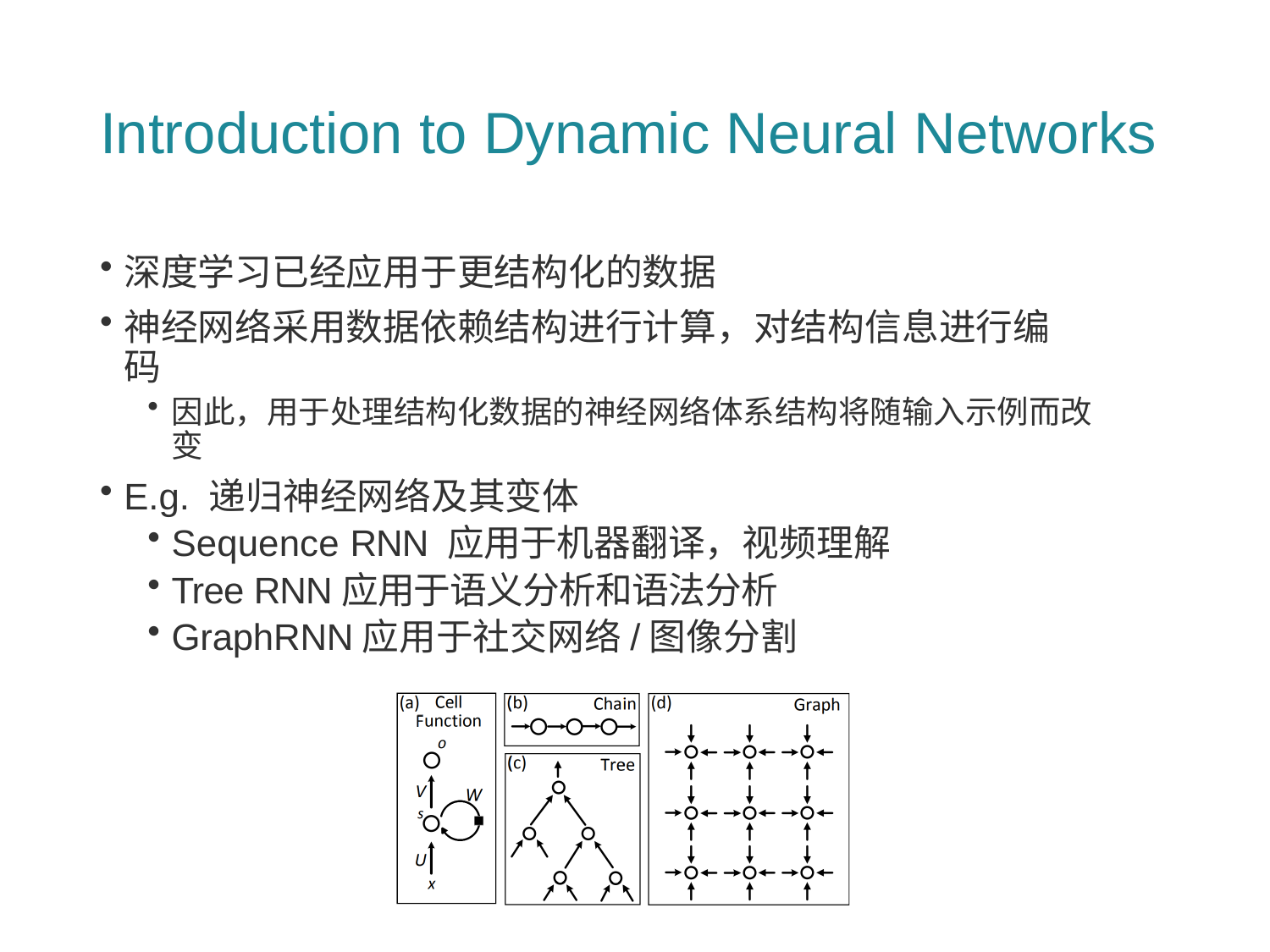

# Introduction to Dynamic Neural Networks
深度学习已经应用于更结构化的数据
神经网络采用数据依赖结构进行计算，对结构信息进行编码
因此，用于处理结构化数据的神经网络体系结构将随输入示例而改变
E.g. 递归神经网络及其变体
Sequence RNN 应用于机器翻译，视频理解
Tree RNN应用于语义分析和语法分析
GraphRNN应用于社交网络/图像分割